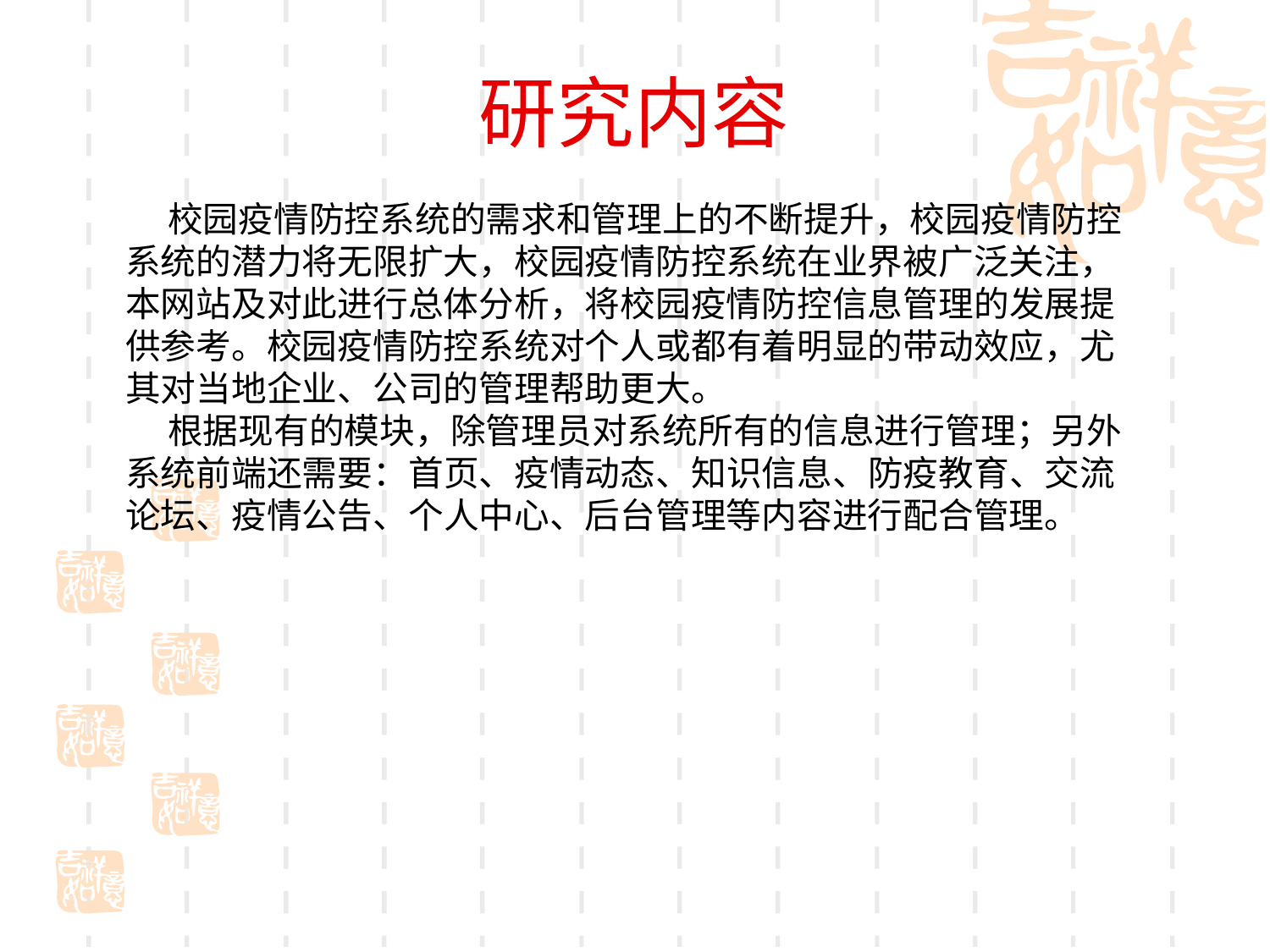

# 研究内容
校园疫情防控系统的需求和管理上的不断提升，校园疫情防控系统的潜力将无限扩大，校园疫情防控系统在业界被广泛关注，本网站及对此进行总体分析，将校园疫情防控信息管理的发展提供参考。校园疫情防控系统对个人或都有着明显的带动效应，尤其对当地企业、公司的管理帮助更大。
根据现有的模块，除管理员对系统所有的信息进行管理；另外系统前端还需要：首页、疫情动态、知识信息、防疫教育、交流论坛、疫情公告、个人中心、后台管理等内容进行配合管理。